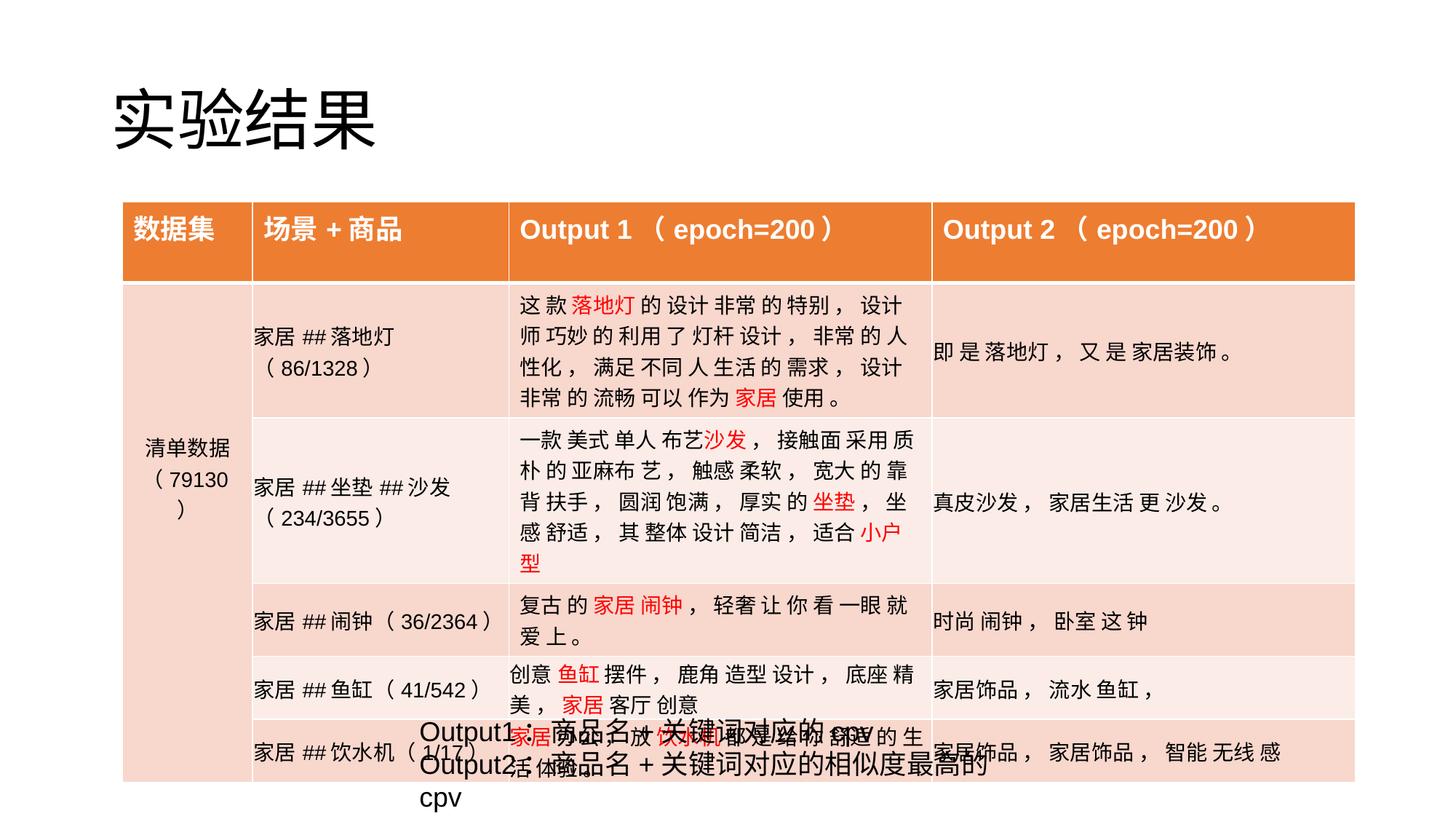

# 实验结果
| 数据集 | 场景+商品 | Output 1（epoch=200） | Output 2（epoch=200） |
| --- | --- | --- | --- |
| 清单数据（79130） | 家居##落地灯（86/1328） | 这 款 落地灯 的 设计 非常 的 特别 ， 设计师 巧妙 的 利用 了 灯杆 设计 ， 非常 的 人性化 ， 满足 不同 人 生活 的 需求 ， 设计 非常 的 流畅 可以 作为 家居 使用 。 | 即 是 落地灯 ， 又 是 家居装饰 。 |
|  | 家居##坐垫##沙发（234/3655） | 一款 美式 单人 布艺沙发 ， 接触面 采用 质朴 的 亚麻布 艺 ， 触感 柔软 ， 宽大 的 靠背 扶手 ， 圆润 饱满 ， 厚实 的 坐垫 ， 坐感 舒适 ， 其 整体 设计 简洁 ， 适合 小户型 | 真皮沙发 ， 家居生活 更 沙发 。 |
|  | 家居##闹钟（36/2364） | 复古 的 家居 闹钟 ， 轻奢 让 你 看 一眼 就 爱 上 。 | 时尚 闹钟 ， 卧室 这 钟 |
|  | 家居##鱼缸（41/542） | 创意 鱼缸 摆件 ， 鹿角 造型 设计 ， 底座 精美 ， 家居 客厅 创意 | 家居饰品 ， 流水 鱼缸 ， |
|  | 家居##饮水机（1/17） | 家居 办公 ， 放 饮水机 都 是 给 你 舒适 的 生活 体验 。 | 家居饰品 ， 家居饰品 ， 智能 无线 感 |
Output1：商品名+关键词对应的cpv
Output2：商品名+关键词对应的相似度最高的cpv